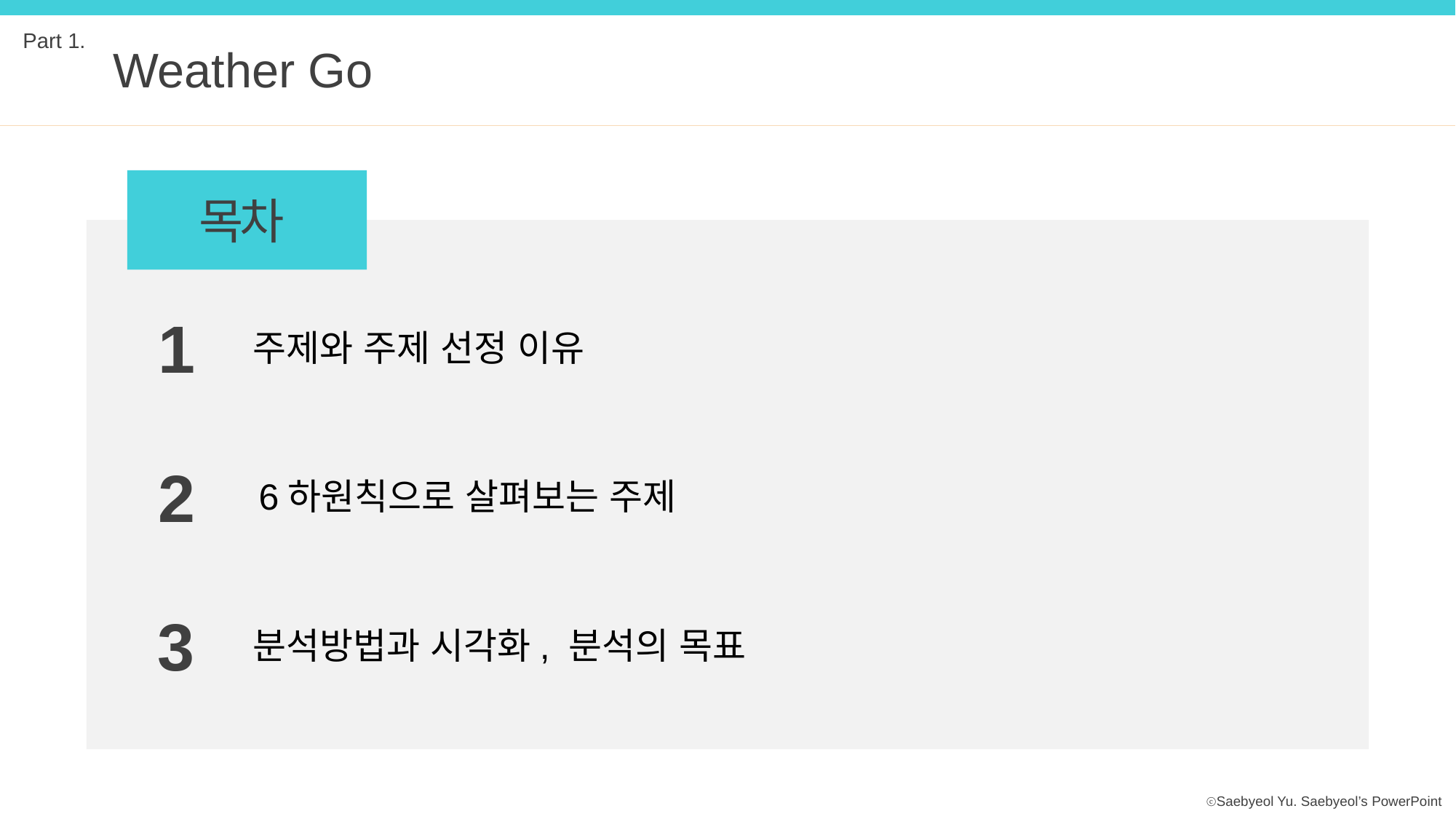

Part 1.
Weather Go

목차

1
주제와 주제 선정 이유
2
 6하원칙으로 살펴보는 주제
3
분석방법과 시각화, 분석의 목표